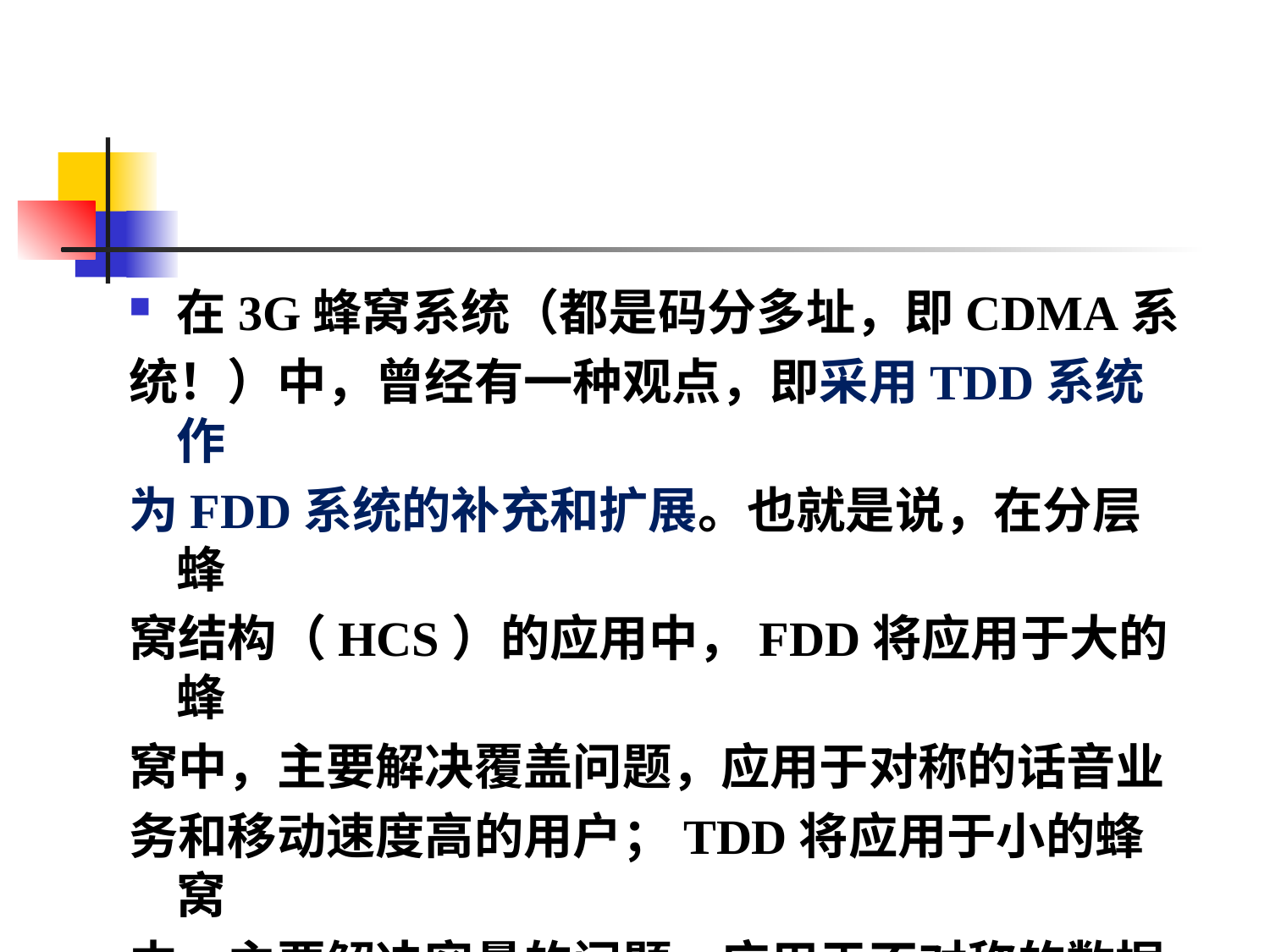

#
在3G蜂窝系统（都是码分多址，即CDMA系
统！）中，曾经有一种观点，即采用TDD系统作
为FDD系统的补充和扩展。也就是说，在分层蜂
窝结构（HCS）的应用中，FDD将应用于大的蜂
窝中，主要解决覆盖问题，应用于对称的话音业
务和移动速度高的用户；TDD将应用于小的蜂窝
中，主要解决容量的问题，应用于不对称的数据
业务和移动速度低的或室内用户。
注：HCS：Hierarchical Cell Structure。